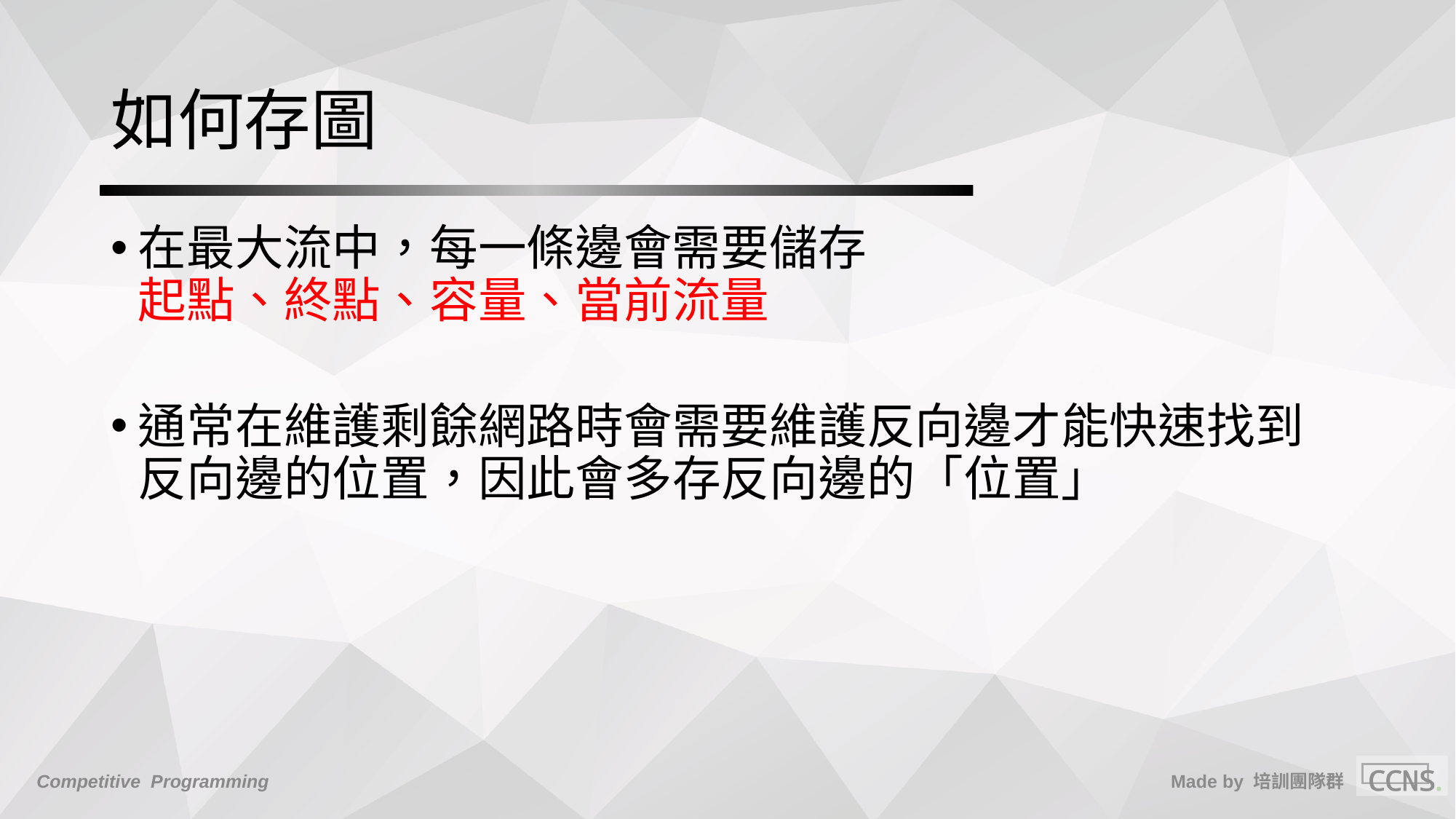

# 如何存圖
在最大流中，每一條邊會需要儲存
起點、終點、容量、當前流量
通常在維護剩餘網路時會需要維護反向邊才能快速找到反向邊的位置，因此會多存反向邊的「位置」